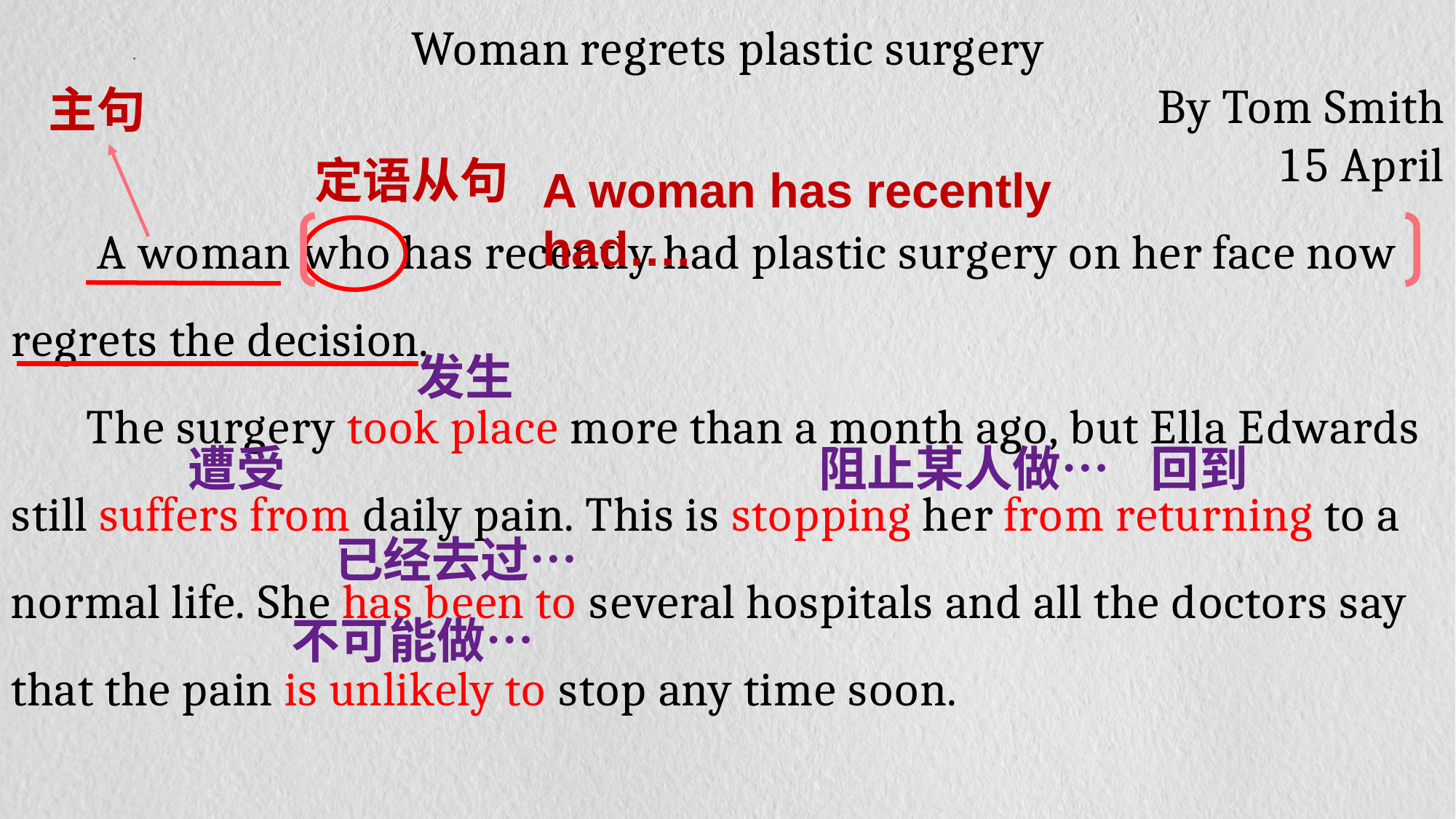

Woman regrets plastic surgery
                                                 By Tom Smith
15 April
        A woman who has recently had plastic surgery on her face now regrets the decision.
       The surgery took place more than a month ago, but Ella Edwards still suffers from daily pain. This is stopping her from returning to a normal life. She has been to several hospitals and all the doctors say that the pain is unlikely to stop any time soon.
主句
定语从句
A woman has recently had….

发生
遭受
阻止某人做…
回到
已经去过…
不可能做…